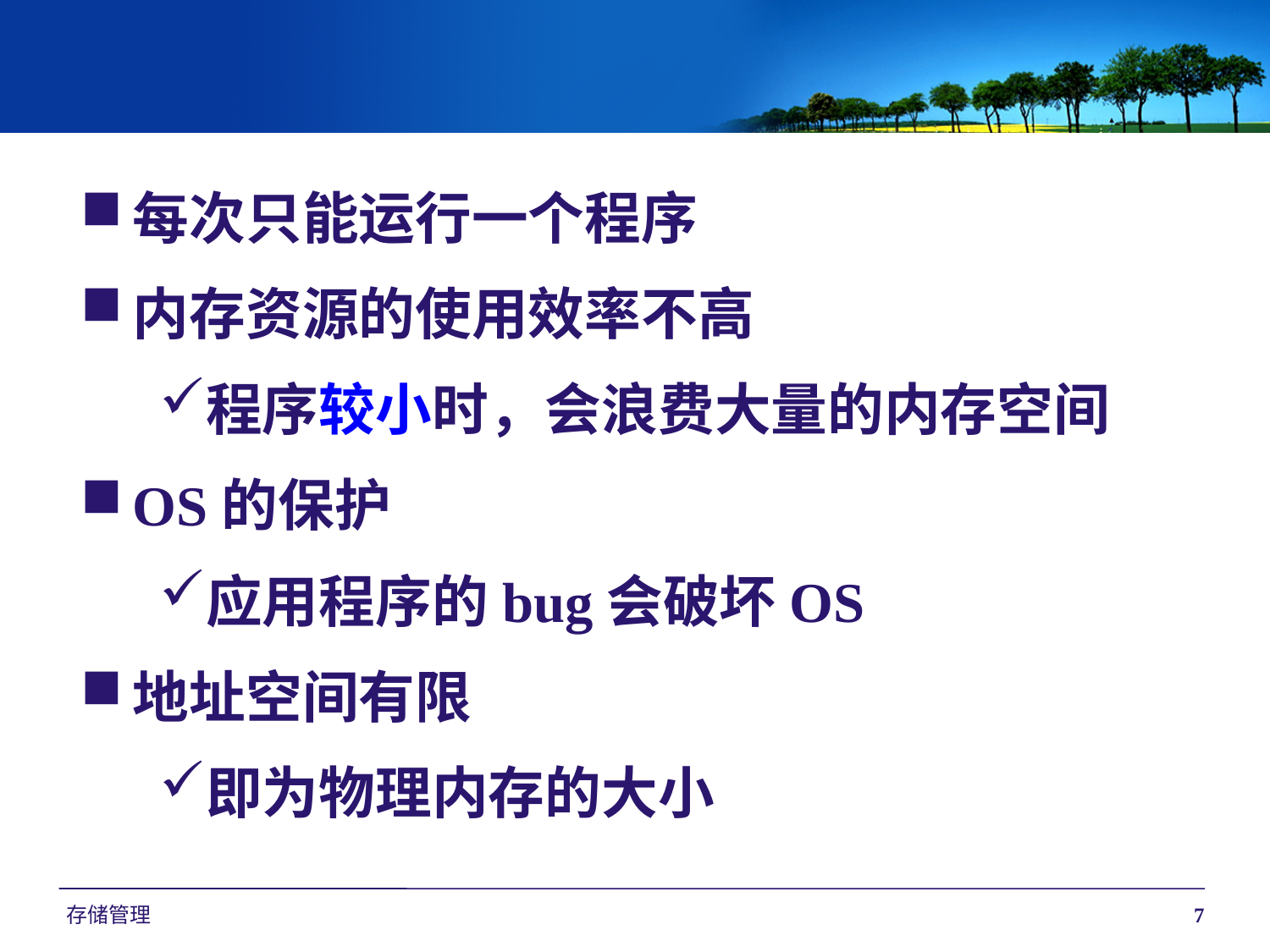

每次只能运行一个程序
内存资源的使用效率不高
程序较小时，会浪费大量的内存空间
OS的保护
应用程序的bug会破坏OS
地址空间有限
即为物理内存的大小
存储管理
7